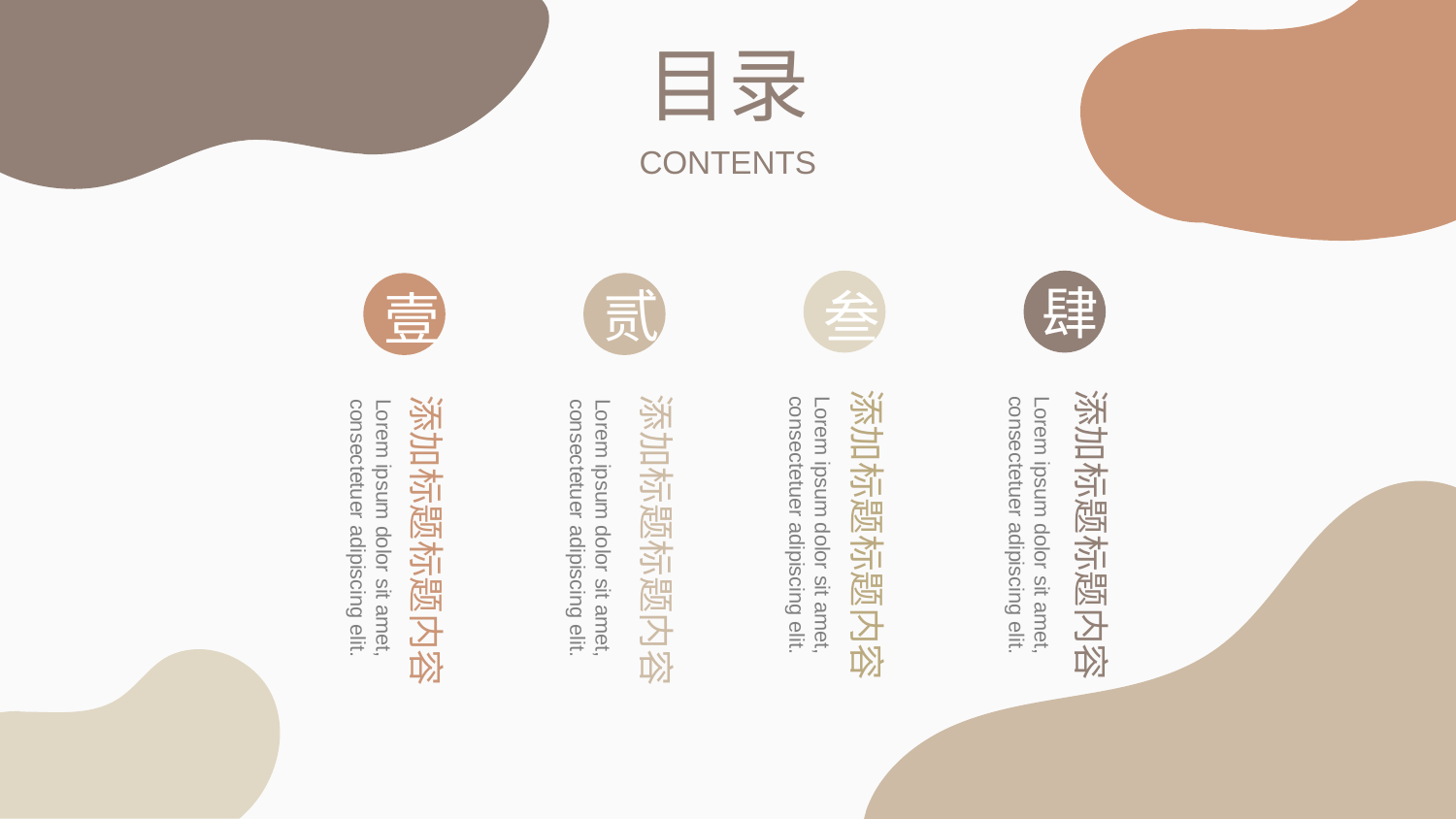

目录

CONTENTS

叁

肆

壹

贰

添加标题标题内容
添加标题标题内容
添加标题标题内容
添加标题标题内容
Lorem ipsum dolor sit amet, consectetuer adipiscing elit.
Lorem ipsum dolor sit amet, consectetuer adipiscing elit.
Lorem ipsum dolor sit amet, consectetuer adipiscing elit.
Lorem ipsum dolor sit amet, consectetuer adipiscing elit.